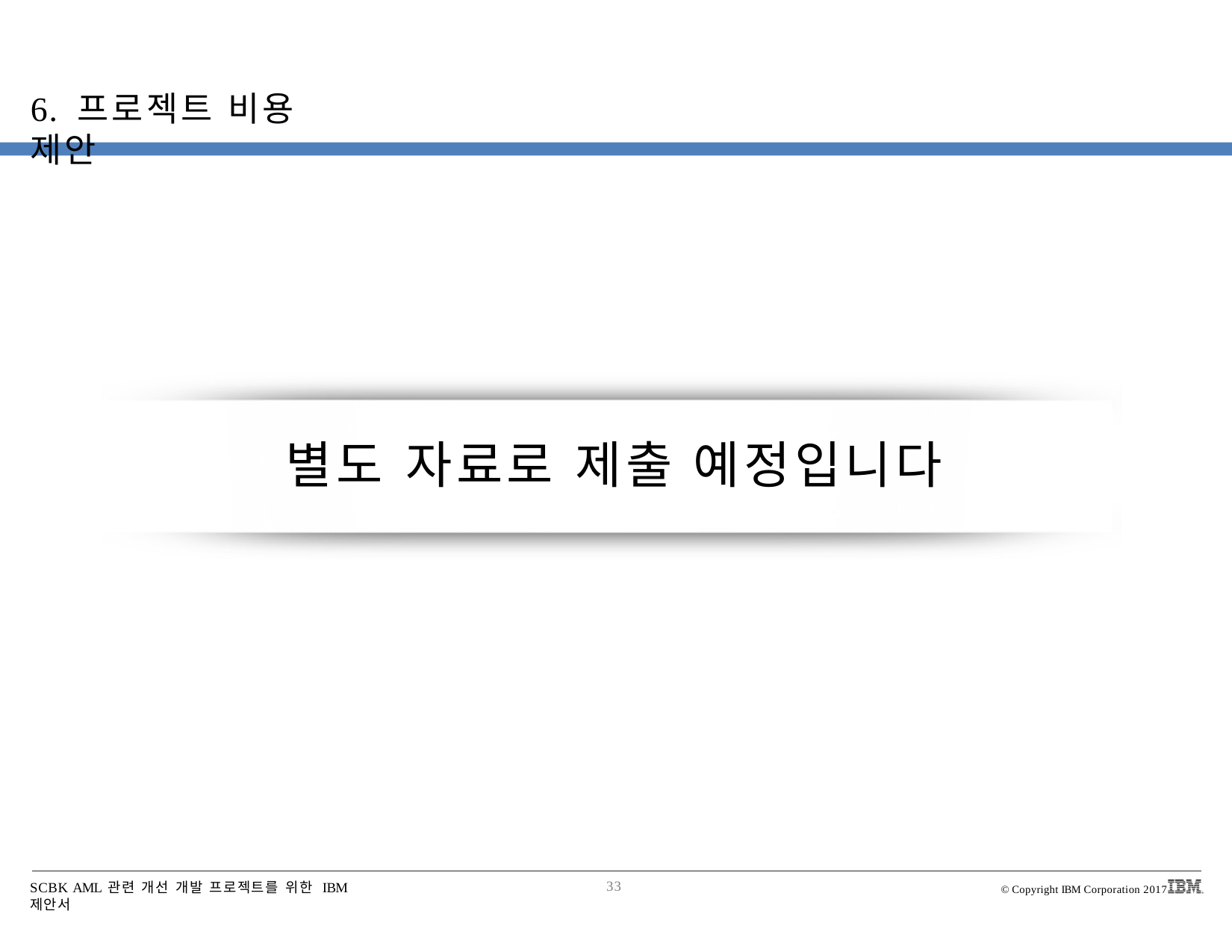

6. 프로젝트 비용 제안
별도	자료로	제출	예정입니다
SCBK AML 관련 개선 개발 프로젝트를 위한 IBM 제안서
33
© Copyright IBM Corporation 2017